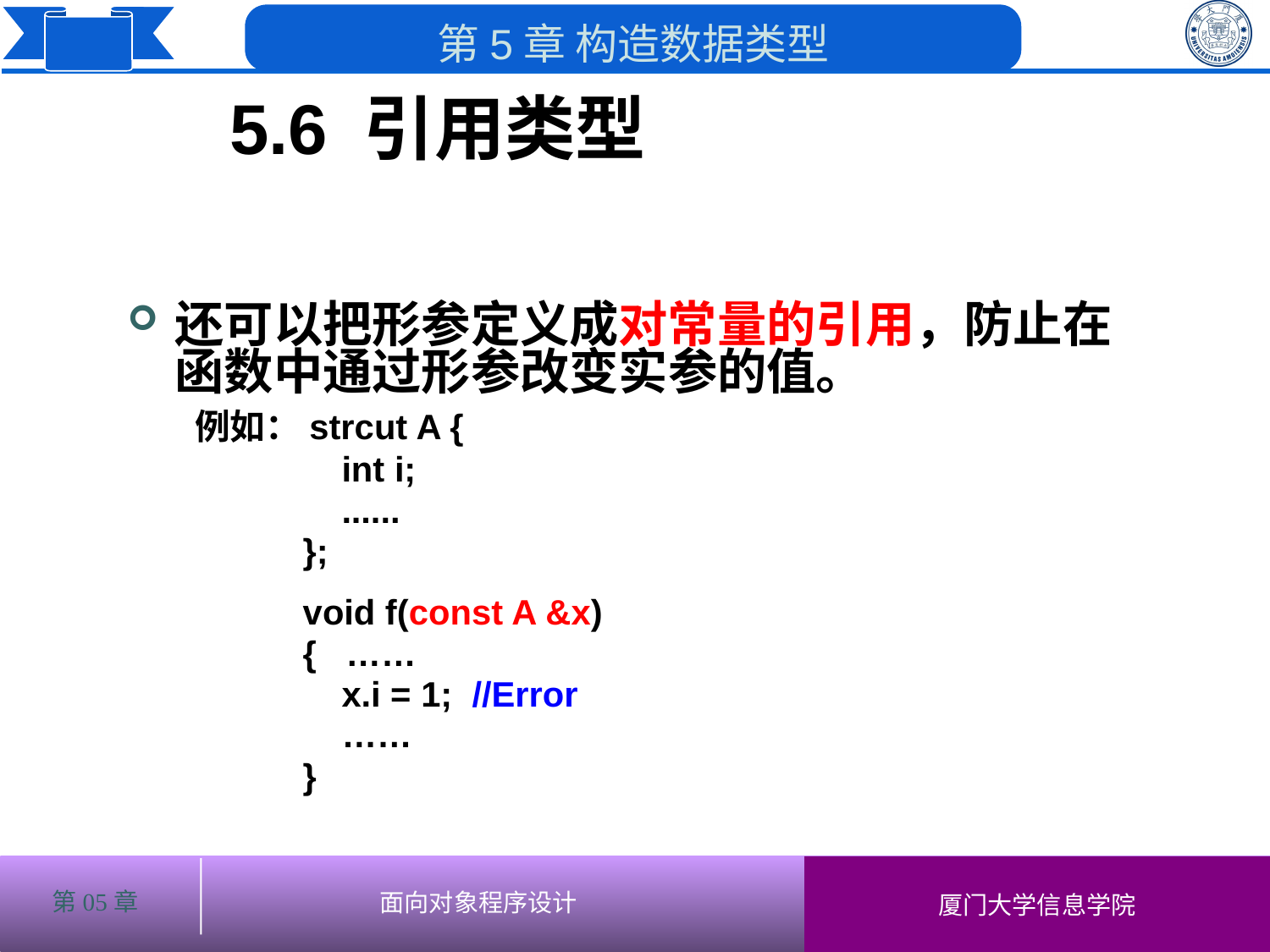

5.6 引用类型
# 还可以把形参定义成对常量的引用，防止在函数中通过形参改变实参的值。
      例如：strcut A {
                      int i;
                      ......
                  };

                  void f(const A &x)
                  {   ……
                      x.i = 1;  //Error
                      ……
                  }
91